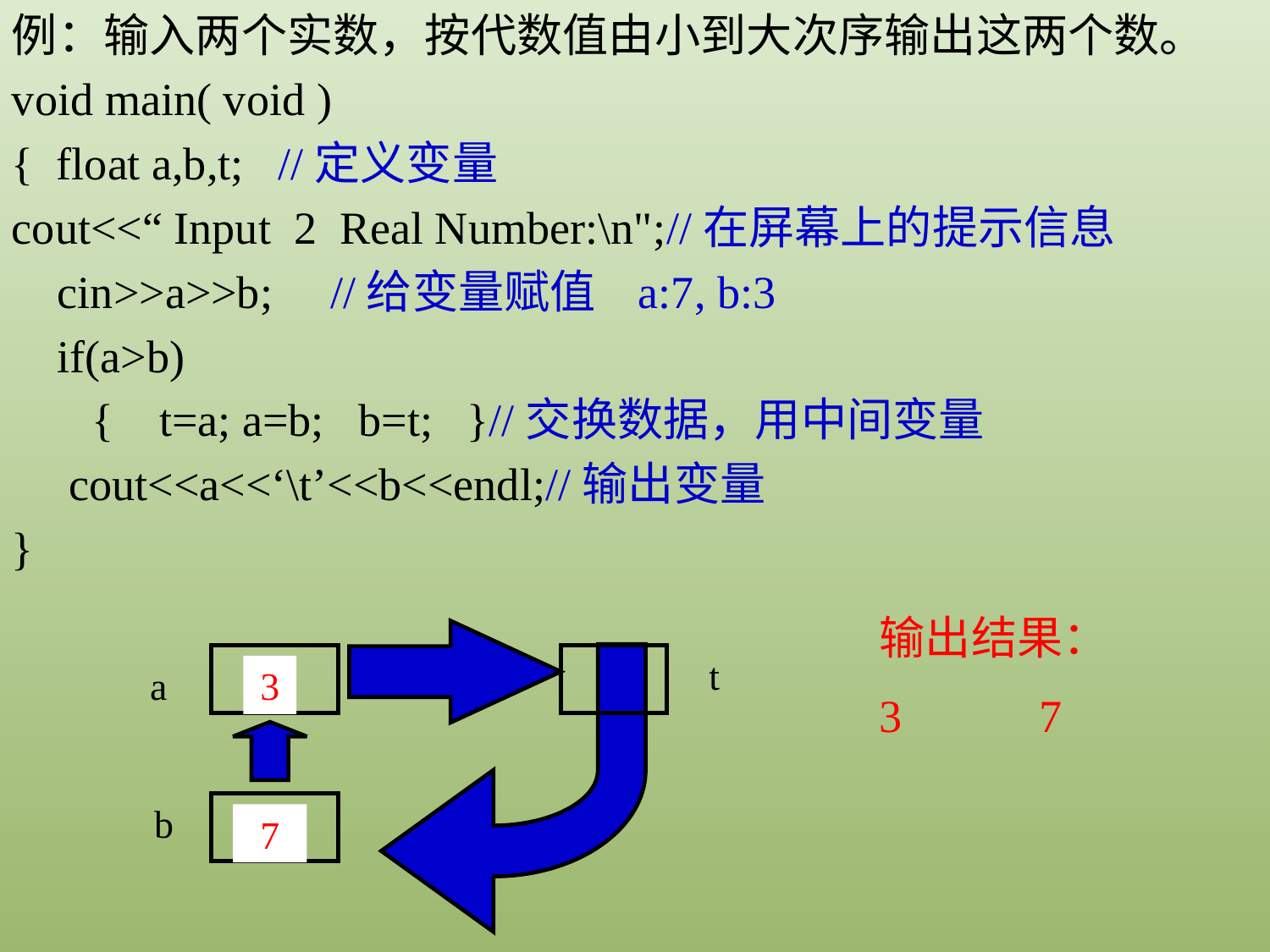

例：输入两个实数，按代数值由小到大次序输出这两个数。
void main( void )
{  float a,b,t;   //定义变量
cout<<“ Input  2  Real Number:\n";//在屏幕上的提示信息
    cin>>a>>b;     //给变量赋值   a:7, b:3
    if(a>b)
       {    t=a; a=b;   b=t;   }//交换数据，用中间变量
     cout<<a<<‘\t’<<b<<endl;//输出变量
}
输出结果：
3            7

a

t
b

7
3
7

3
7
100